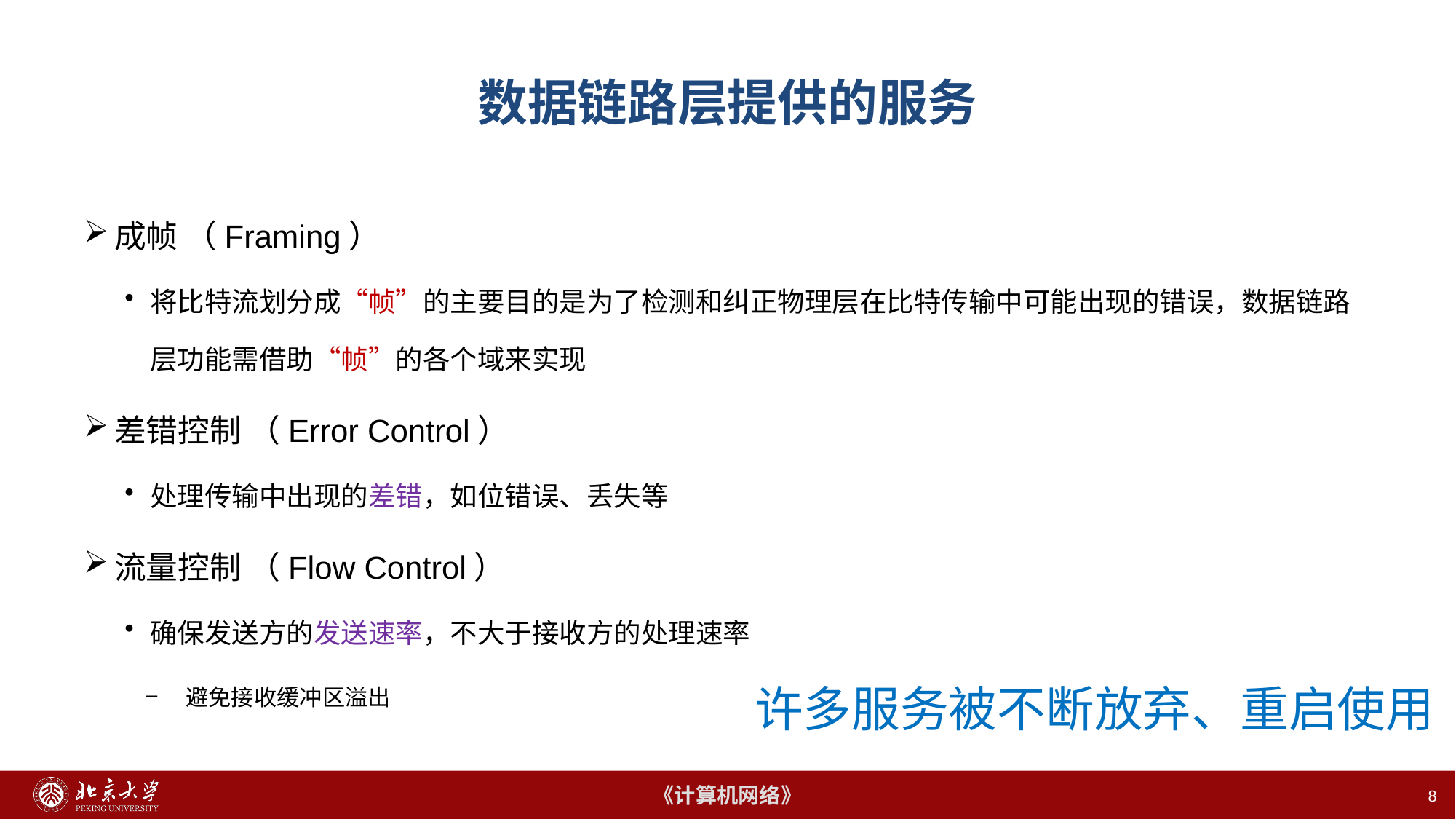

8
# 数据链路层提供的服务
成帧 （Framing）
将比特流划分成“帧”的主要目的是为了检测和纠正物理层在比特传输中可能出现的错误，数据链路层功能需借助“帧”的各个域来实现
差错控制 （Error Control）
处理传输中出现的差错，如位错误、丢失等
流量控制 （Flow Control）
确保发送方的发送速率，不大于接收方的处理速率
避免接收缓冲区溢出
许多服务被不断放弃、重启使用